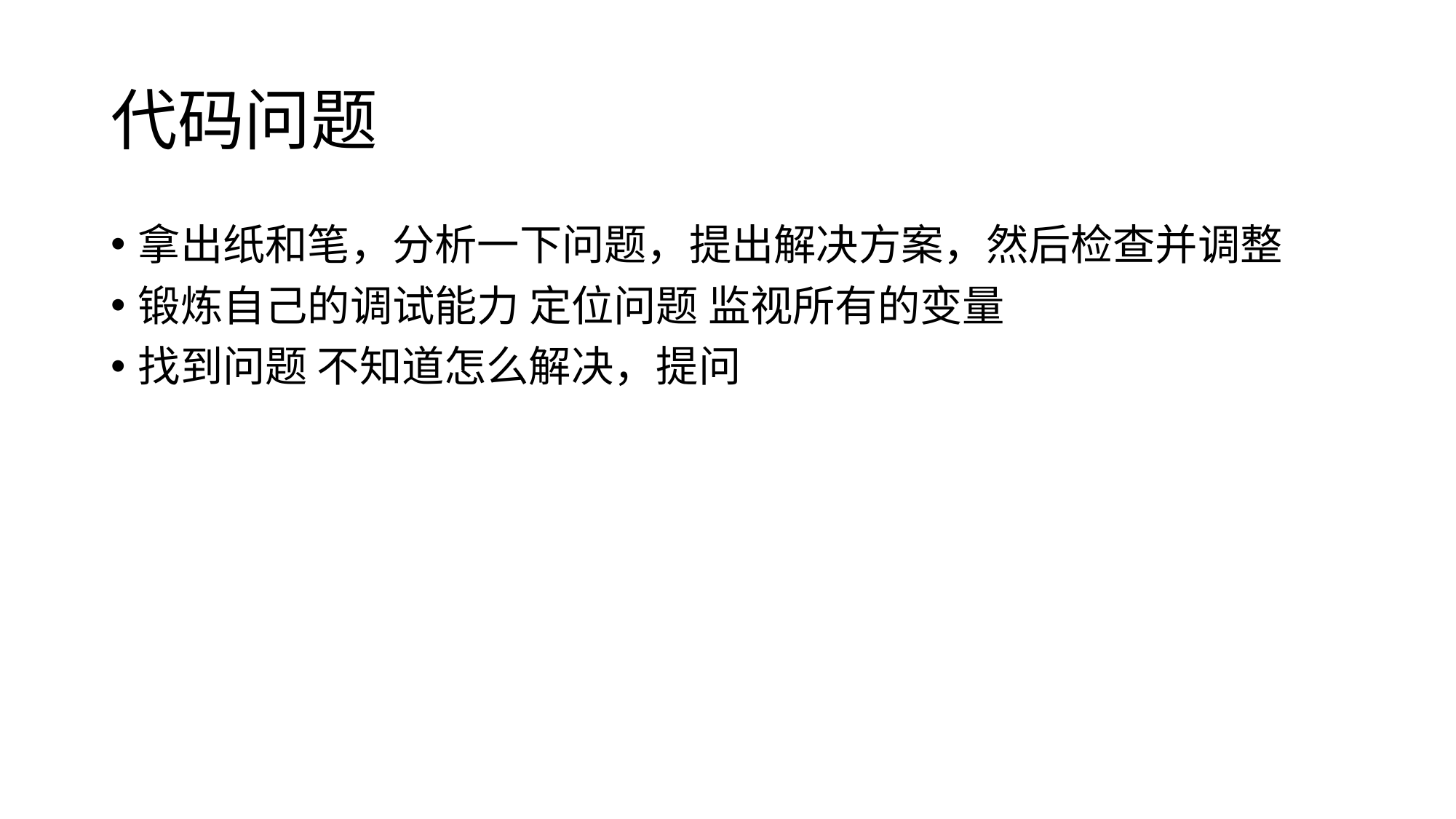

# 代码问题
拿出纸和笔，分析一下问题，提出解决方案，然后检查并调整
锻炼自己的调试能力 定位问题 监视所有的变量
找到问题 不知道怎么解决，提问